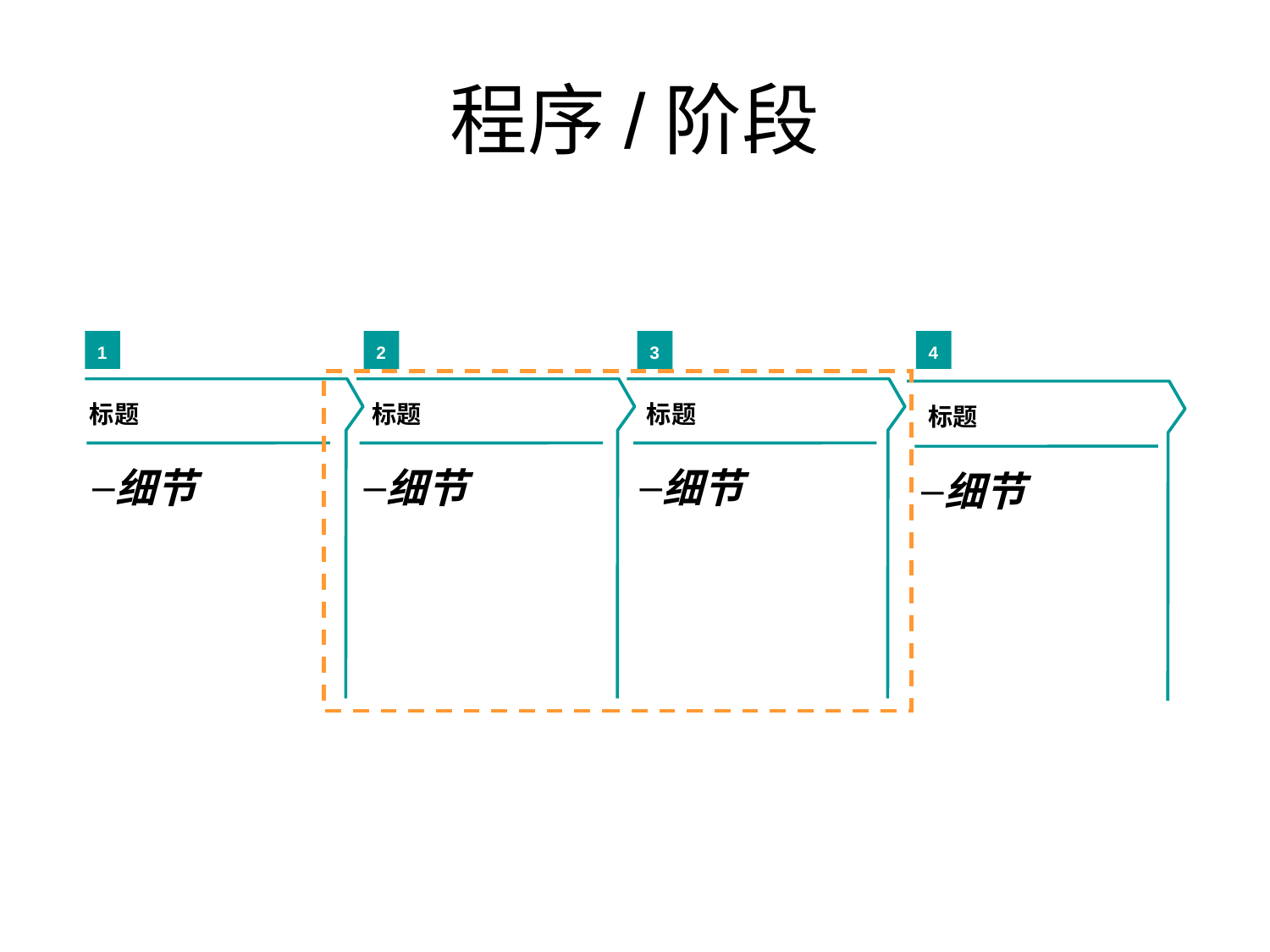

# 程序/阶段
1
2
3
4

标题
标题
标题
标题

细节
细节
细节
细节